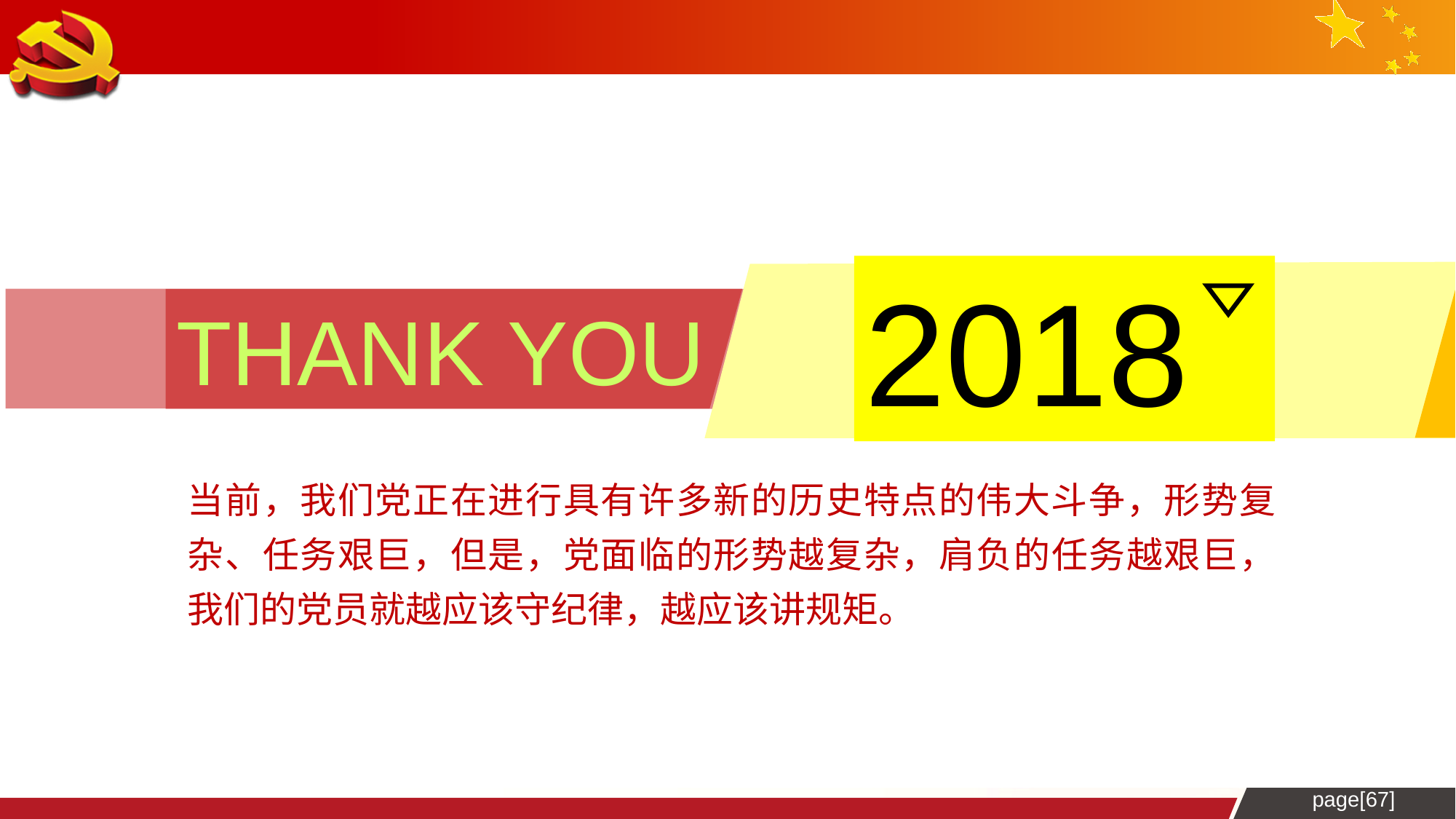

2018

THANK YOU
当前，我们党正在进行具有许多新的历史特点的伟大斗争，形势复杂、任务艰巨，但是，党面临的形势越复杂，肩负的任务越艰巨，我们的党员就越应该守纪律，越应该讲规矩。